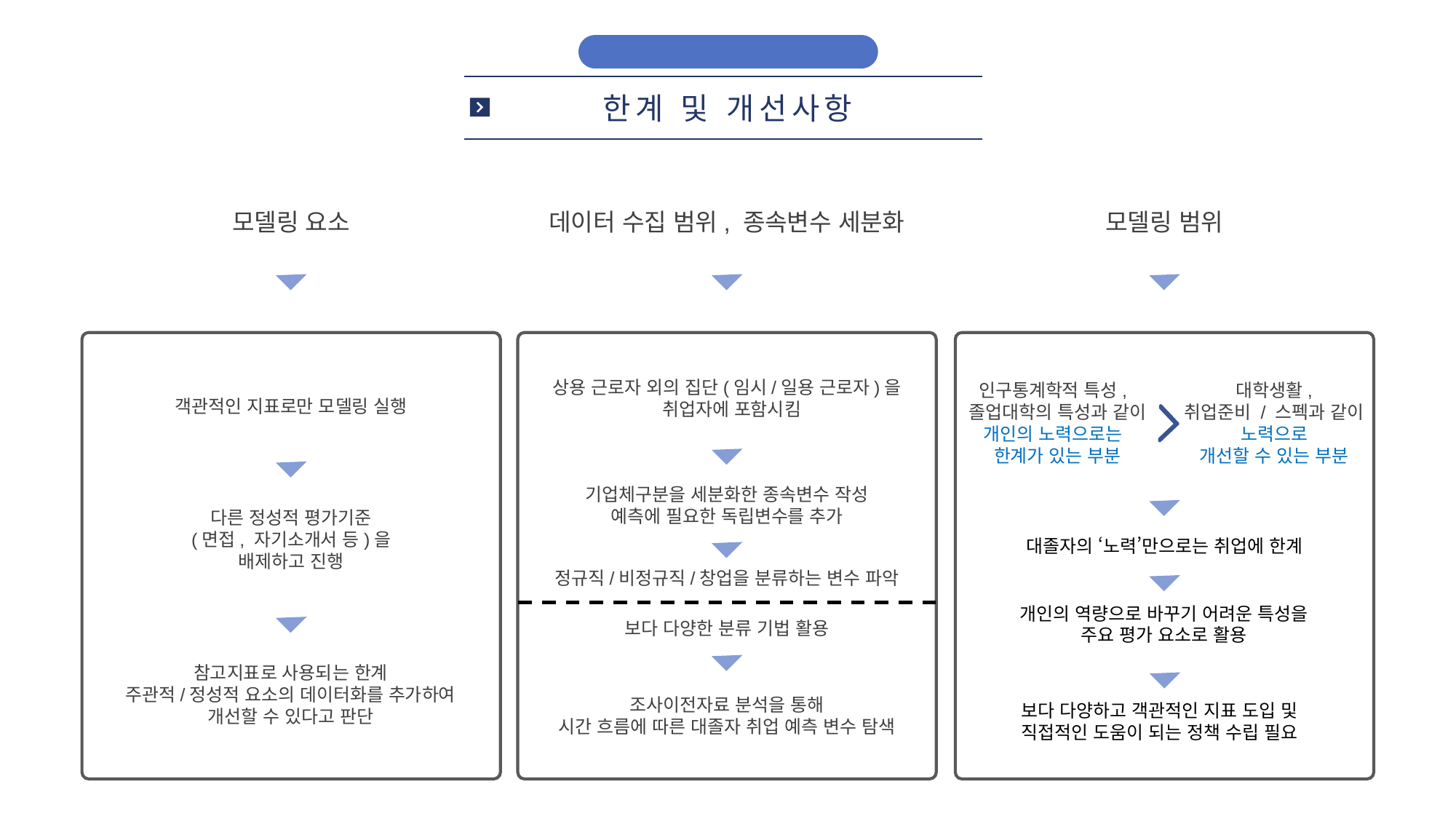

결론 및 개선사항
한계 및 개선사항

모델링 요소
데이터 수집 범위, 종속변수 세분화
모델링 범위

상용 근로자 외의 집단(임시/일용 근로자)을
 취업자에 포함시킴
인구통계학적 특성,
 졸업대학의 특성과 같이
개인의 노력으로는
 한계가 있는 부분
대학생활,
취업준비 / 스펙과 같이
노력으로
개선할 수 있는 부분
객관적인 지표로만 모델링 실행

기업체구분을 세분화한 종속변수 작성
예측에 필요한 독립변수를 추가

다른 정성적 평가기준
(면접, 자기소개서 등)을
배제하고 진행
대졸자의 ‘노력’만으로는 취업에 한계

정규직/비정규직/창업을 분류하는 변수 파악

개인의 역량으로 바꾸기 어려운 특성을
주요 평가 요소로 활용

보다 다양한 분류 기법 활용

참고지표로 사용되는 한계
주관적/정성적 요소의 데이터화를 추가하여
개선할 수 있다고 판단

조사이전자료 분석을 통해
시간 흐름에 따른 대졸자 취업 예측 변수 탐색
보다 다양하고 객관적인 지표 도입 및
직접적인 도움이 되는 정책 수립 필요